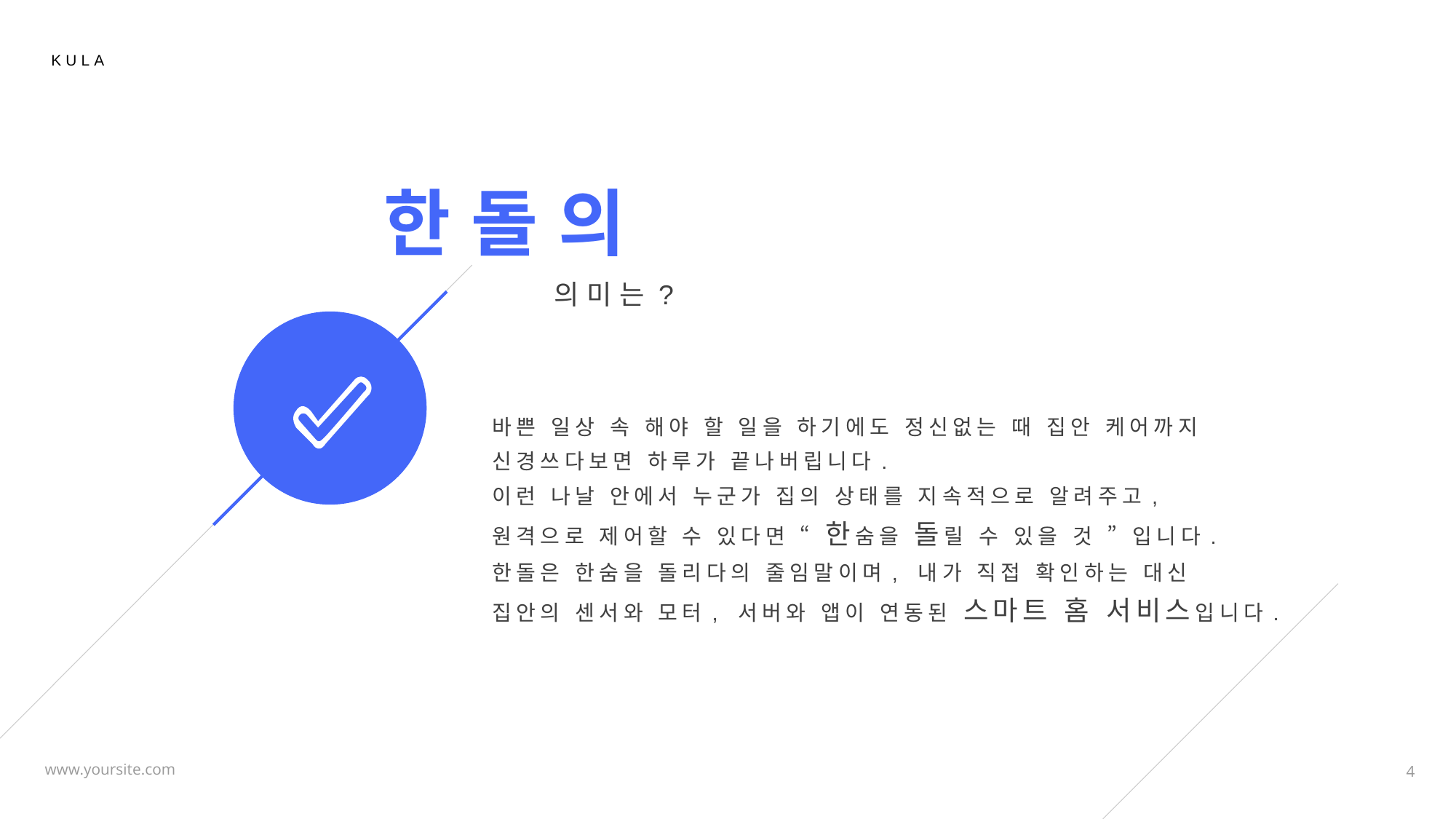

한 돌 의
의 미 는 ?

바쁜 일상 속 해야 할 일을 하기에도 정신없는 때 집안 케어까지
신경쓰다보면 하루가 끝나버립니다.
이런 나날 안에서 누군가 집의 상태를 지속적으로 알려주고,
원격으로 제어할 수 있다면 “ 한숨을 돌릴 수 있을 것 ” 입니다.
한돌은 한숨을 돌리다의 줄임말이며, 내가 직접 확인하는 대신
집안의 센서와 모터, 서버와 앱이 연동된 스마트 홈 서비스입니다.
4